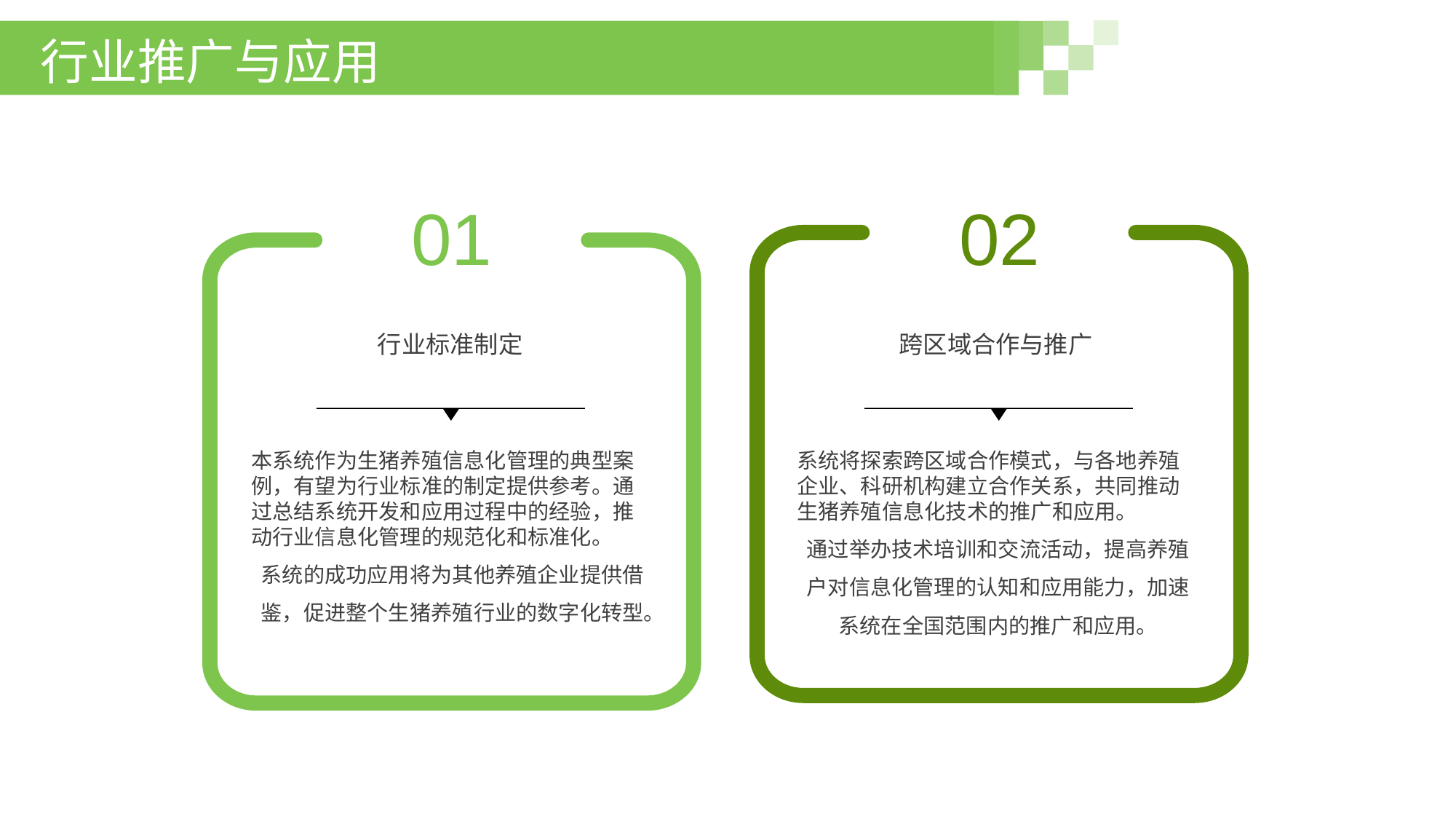

行业推广与应用

01
02

行业标准制定
跨区域合作与推广

本系统作为生猪养殖信息化管理的典型案例，有望为行业标准的制定提供参考。通过总结系统开发和应用过程中的经验，推动行业信息化管理的规范化和标准化。
系统的成功应用将为其他养殖企业提供借鉴，促进整个生猪养殖行业的数字化转型。
系统将探索跨区域合作模式，与各地养殖企业、科研机构建立合作关系，共同推动生猪养殖信息化技术的推广和应用。
通过举办技术培训和交流活动，提高养殖户对信息化管理的认知和应用能力，加速系统在全国范围内的推广和应用。